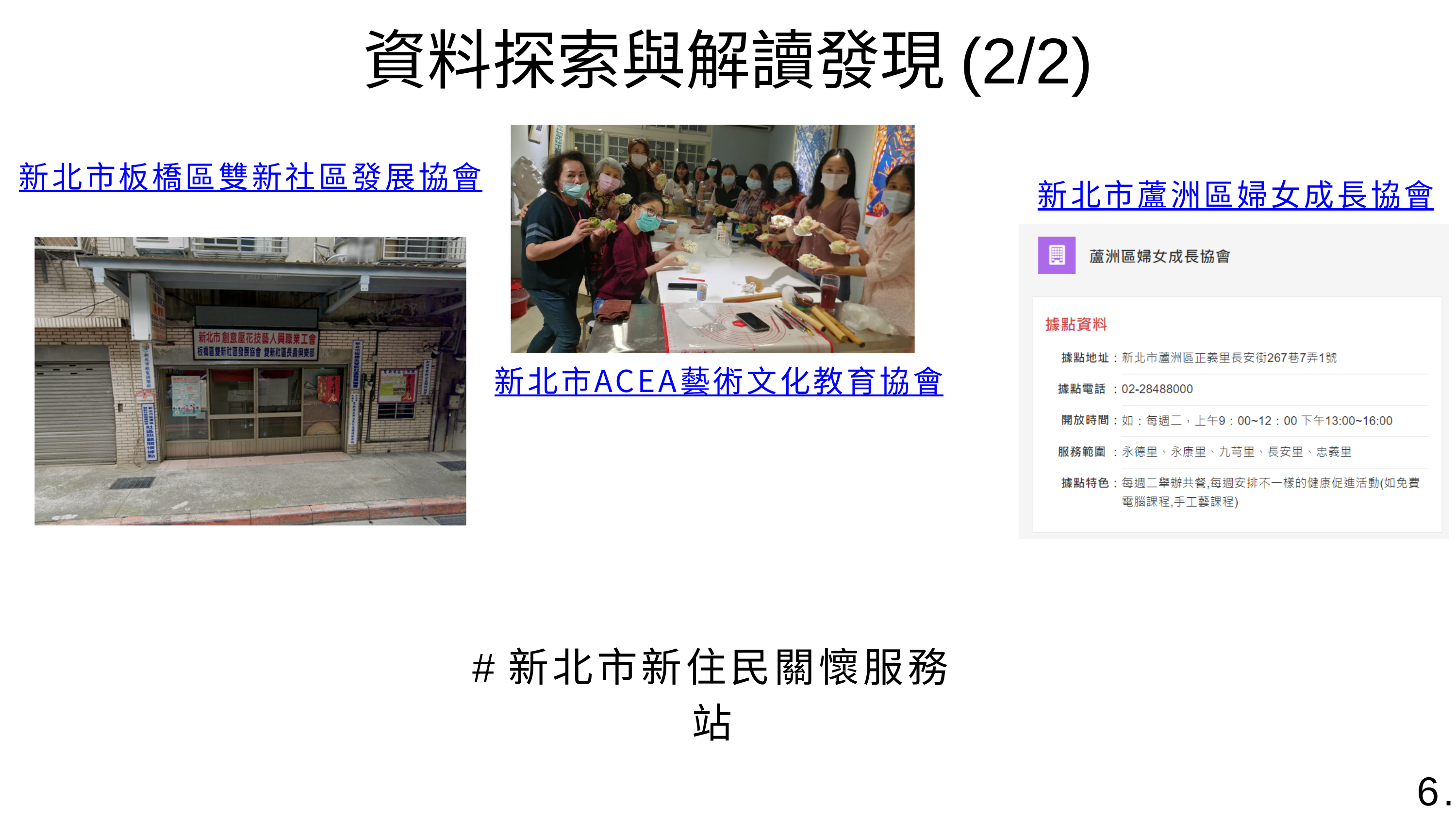

資料探索與解讀發現(2/2)

新北市板橋區雙新社區發展協會
新北市蘆洲區婦女成長協會

新北市ACEA藝術文化教育協會
#新北市新住民關懷服務站
6.